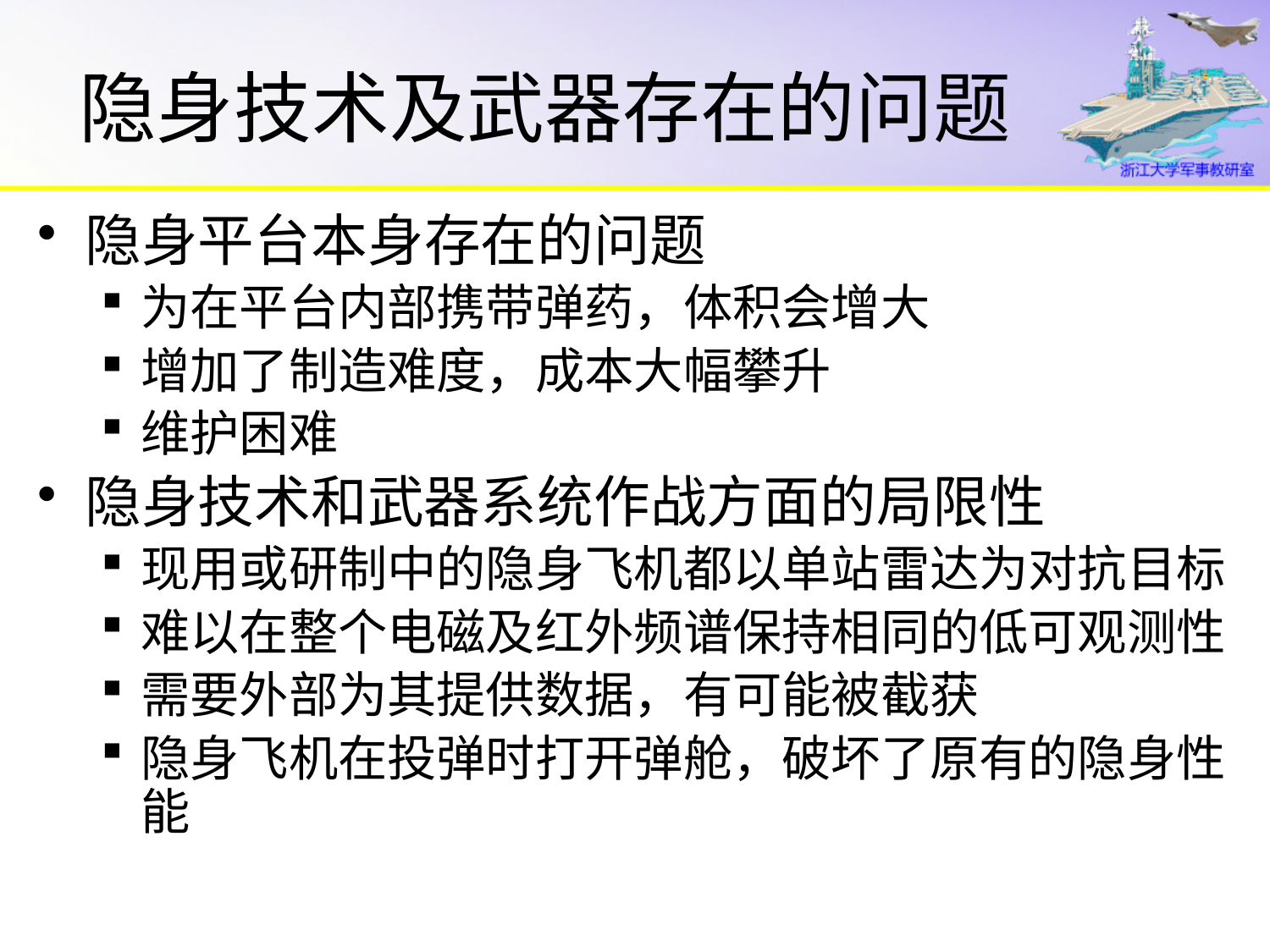

# 隐身技术及武器存在的问题
隐身平台本身存在的问题
为在平台内部携带弹药，体积会增大
增加了制造难度，成本大幅攀升
维护困难
隐身技术和武器系统作战方面的局限性
现用或研制中的隐身飞机都以单站雷达为对抗目标
难以在整个电磁及红外频谱保持相同的低可观测性
需要外部为其提供数据，有可能被截获
隐身飞机在投弹时打开弹舱，破坏了原有的隐身性能